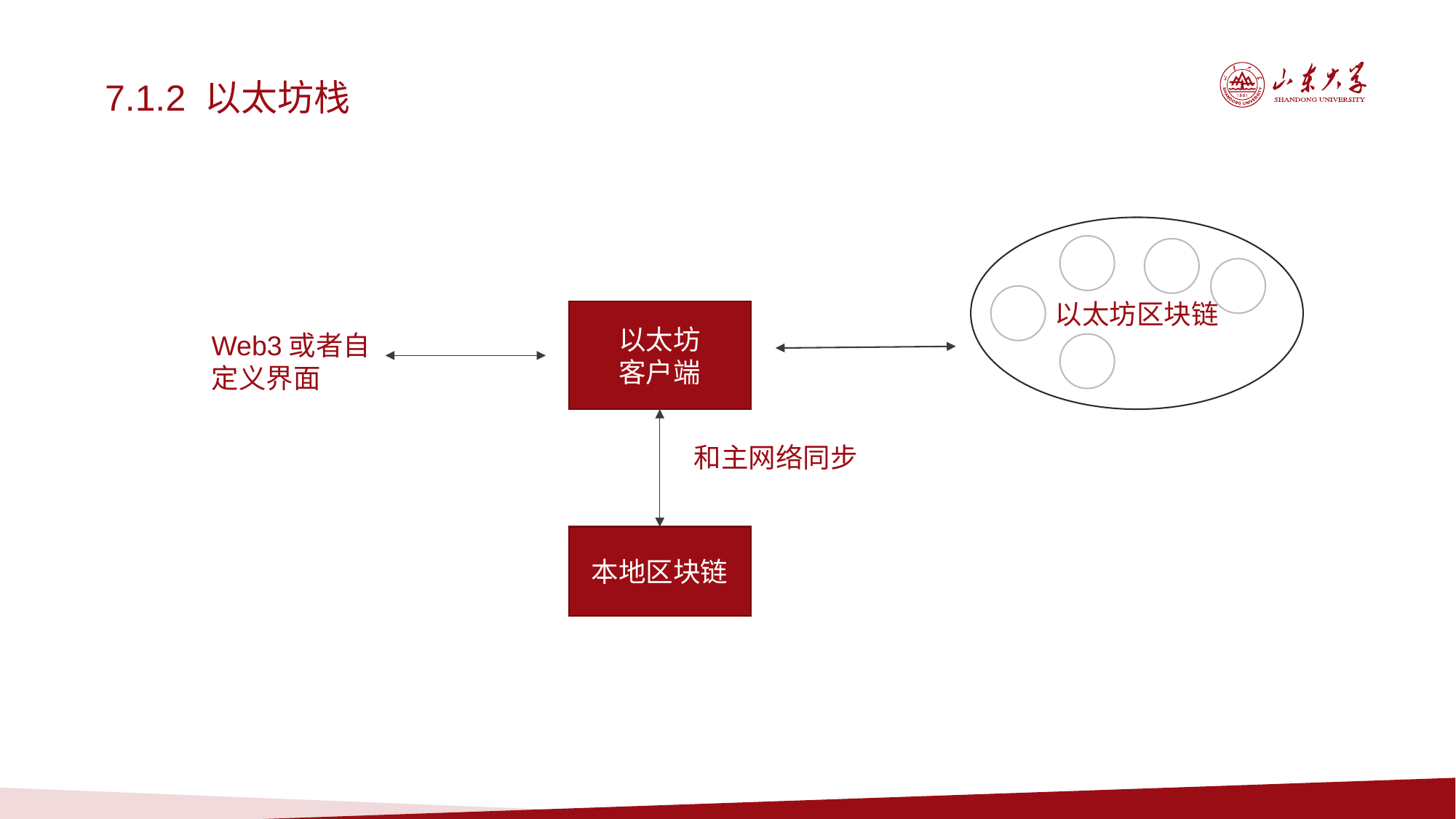

7.1.2 以太坊栈
以太坊区块链
以太坊
客户端
Web3或者自定义界面
和主网络同步
本地区块链